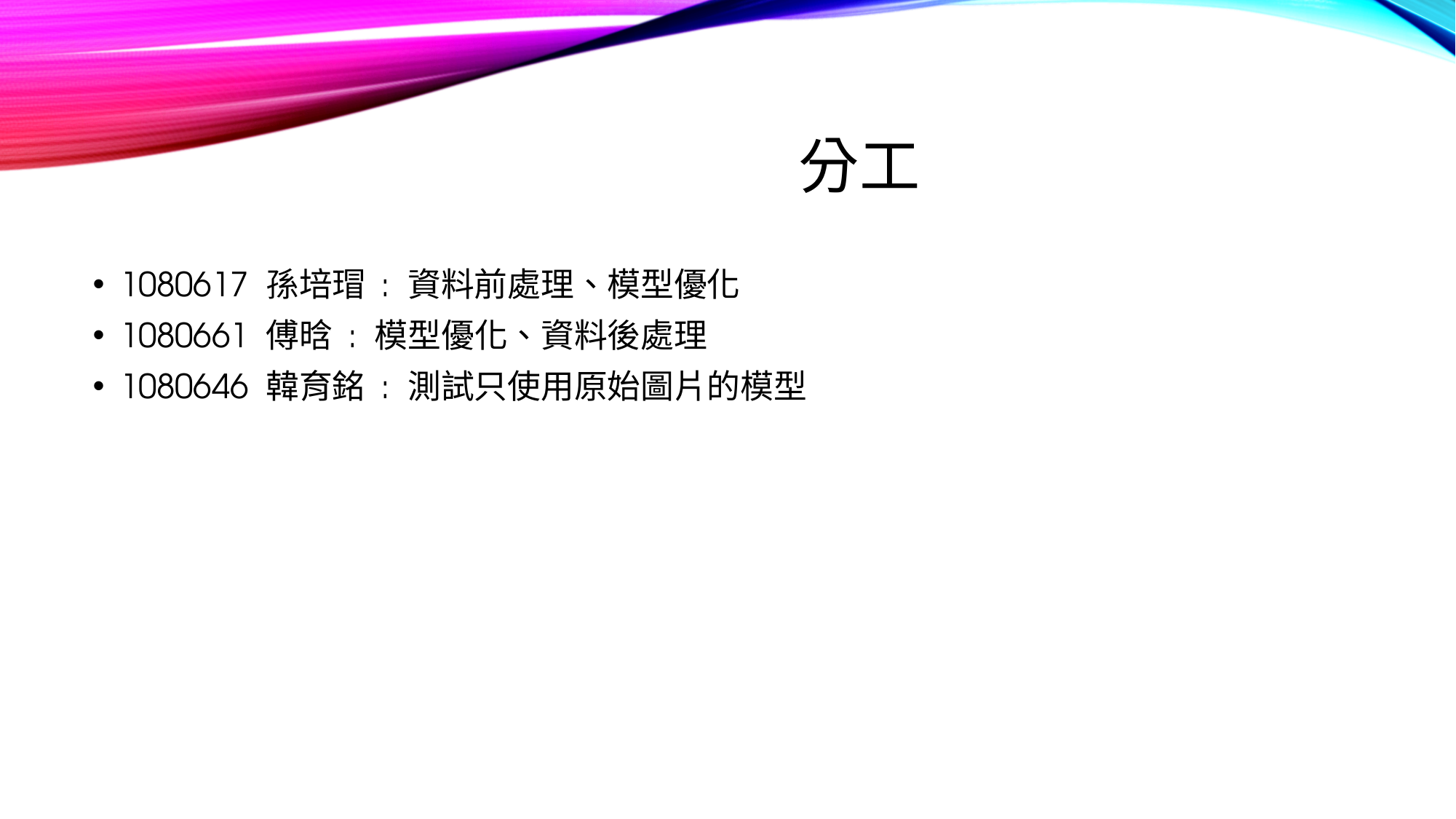

# 分工
1080617 孫培瑁 : 資料前處理、模型優化
1080661 傅晗 : 模型優化、資料後處理
1080646 韓育銘 : 測試只使用原始圖片的模型